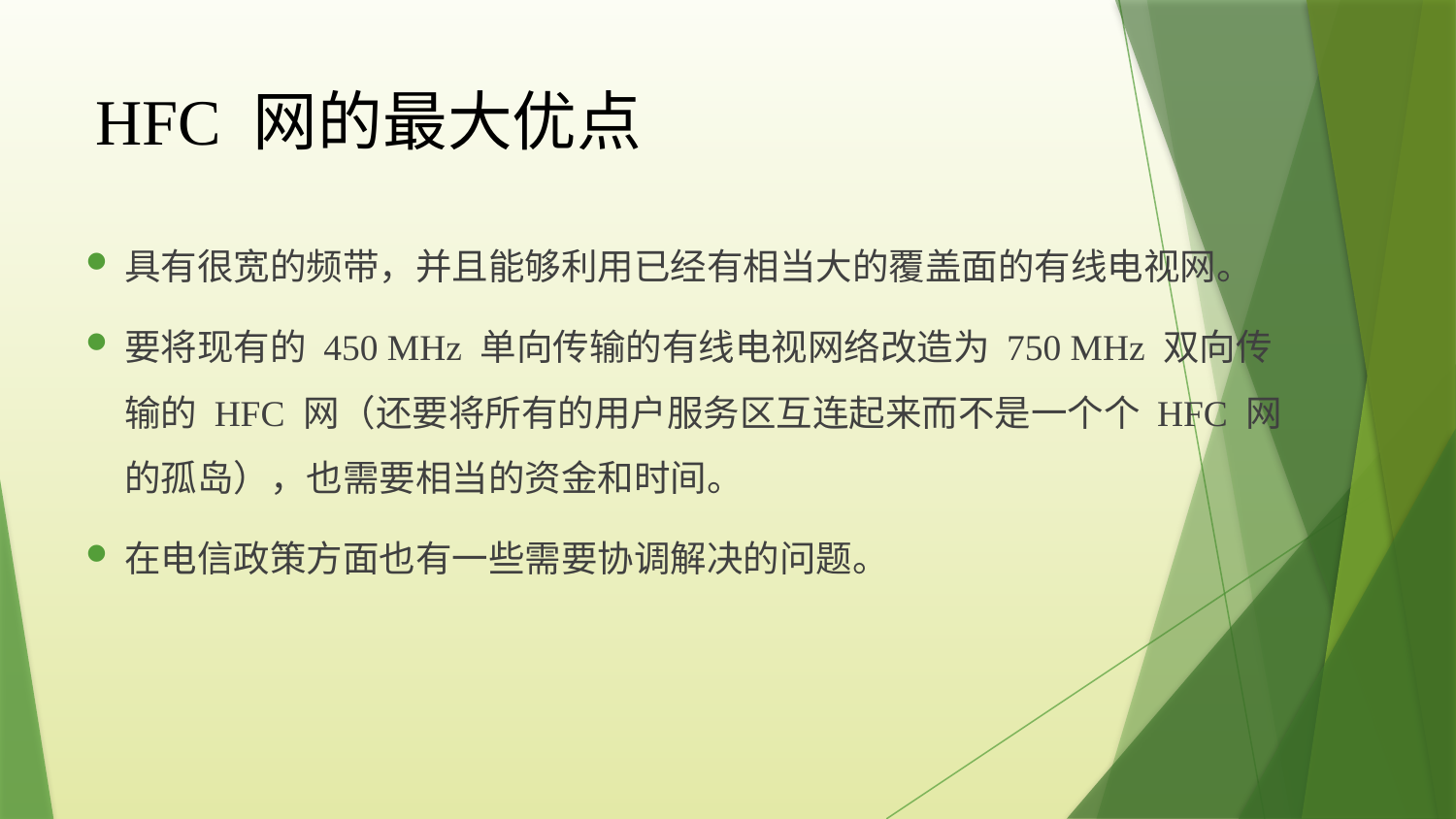

# HFC 网的最大优点
具有很宽的频带，并且能够利用已经有相当大的覆盖面的有线电视网。
要将现有的 450 MHz 单向传输的有线电视网络改造为 750 MHz 双向传输的 HFC 网（还要将所有的用户服务区互连起来而不是一个个 HFC 网的孤岛），也需要相当的资金和时间。
在电信政策方面也有一些需要协调解决的问题。